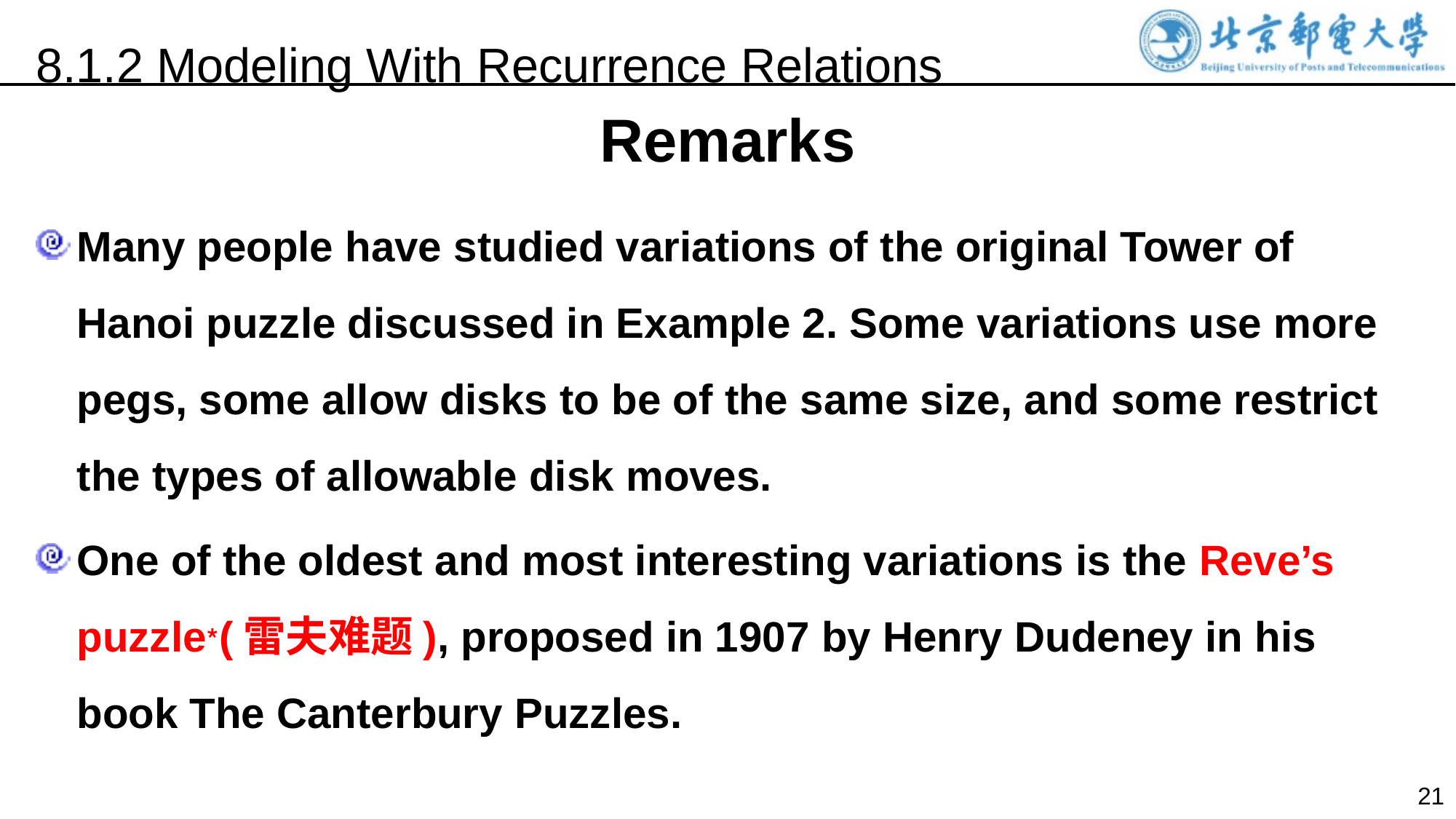

8.1.2 Modeling With Recurrence Relations
Remarks
Many people have studied variations of the original Tower of Hanoi puzzle discussed in Example 2. Some variations use more pegs, some allow disks to be of the same size, and some restrict the types of allowable disk moves.
One of the oldest and most interesting variations is the Reve’s puzzle∗(雷夫难题), proposed in 1907 by Henry Dudeney in his book The Canterbury Puzzles.